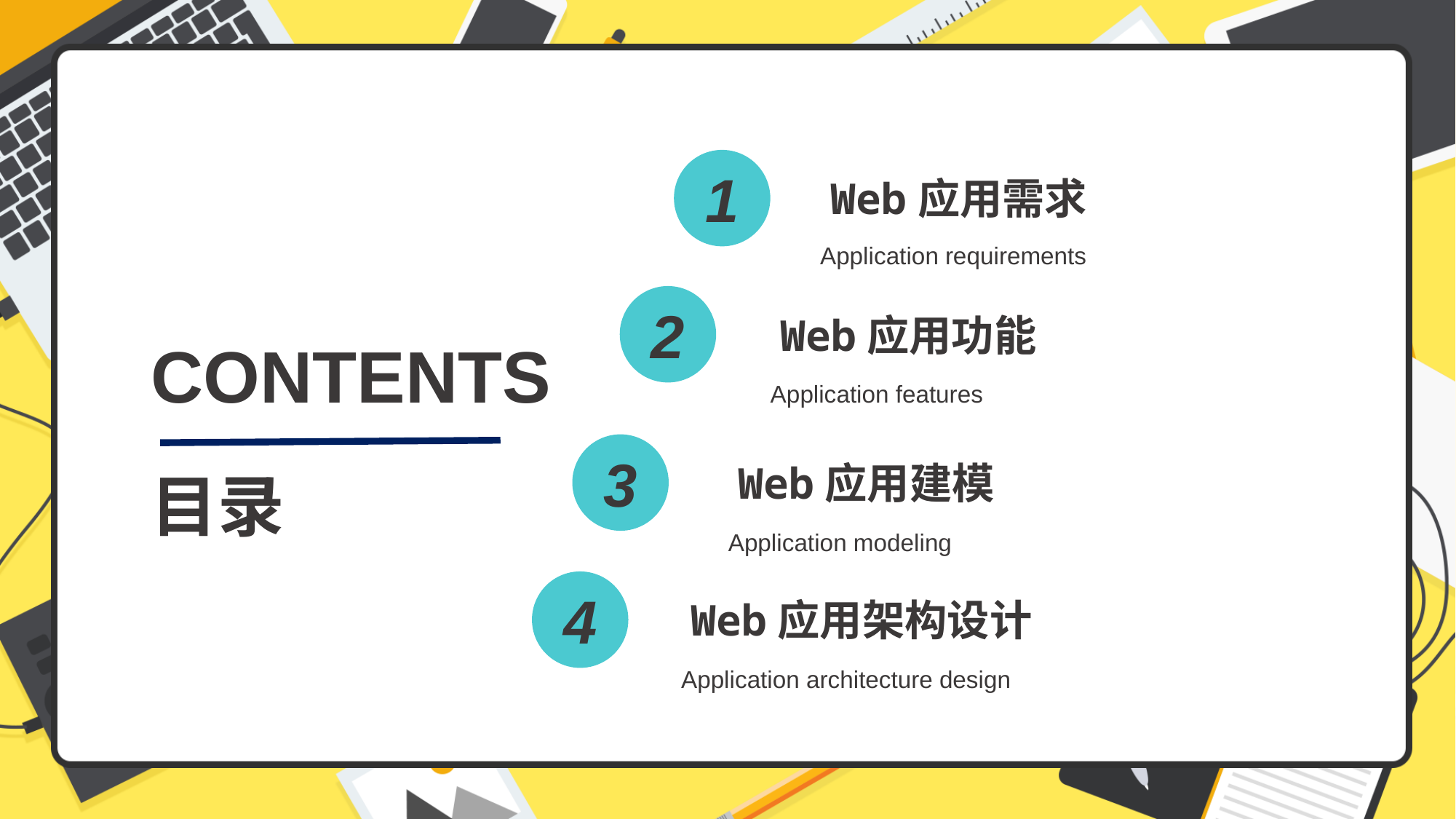

1
Web应用需求
Application requirements
2
Web应用功能
CONTENTS
Application features
3
Web应用建模
目录
Application modeling
4
Web应用架构设计
Application architecture design